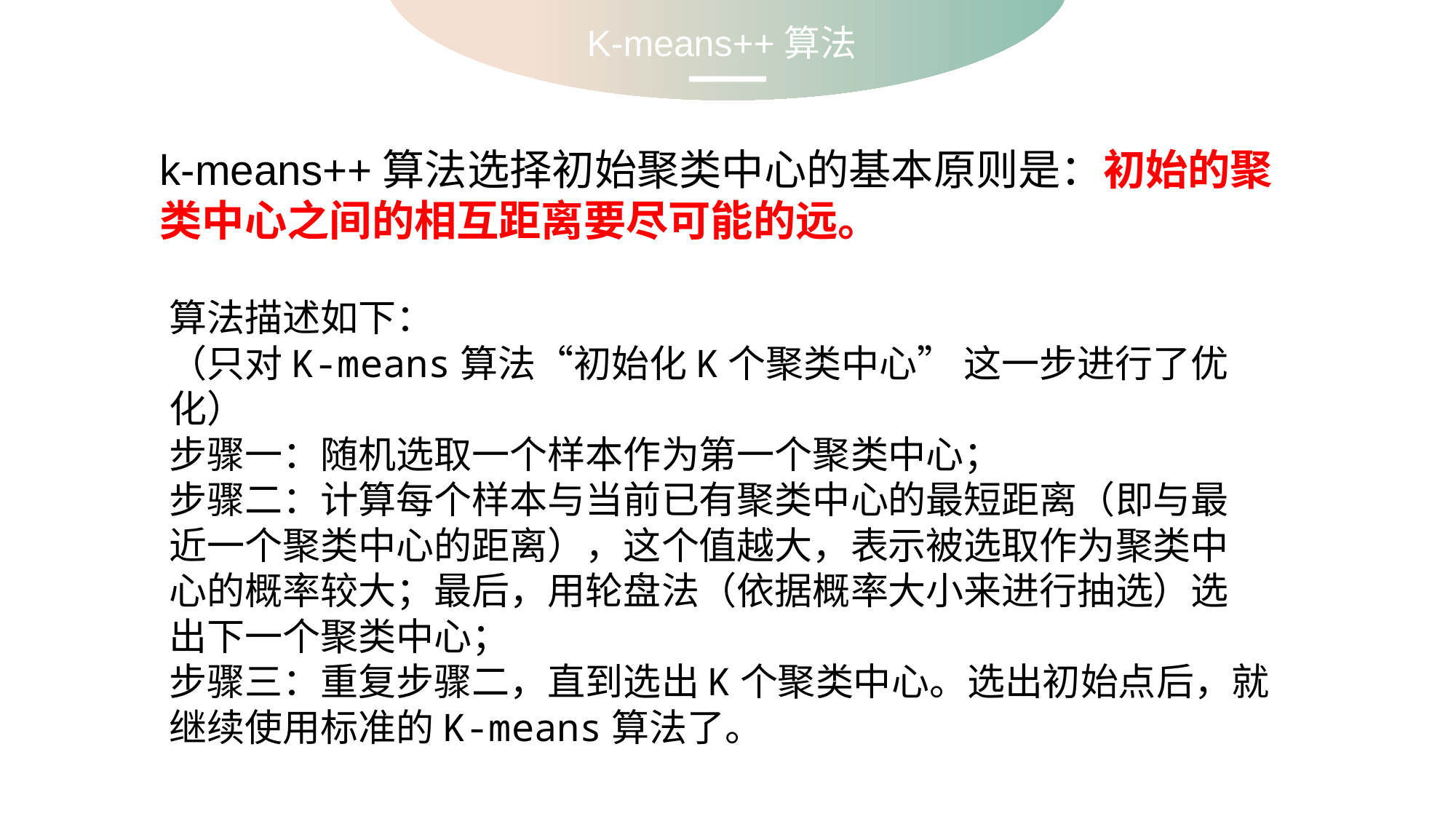

K-means++算法

k-means++算法选择初始聚类中心的基本原则是：初始的聚类中心之间的相互距离要尽可能的远。
算法描述如下：
（只对K-means算法“初始化K个聚类中心” 这一步进行了优化）
步骤一：随机选取一个样本作为第一个聚类中心；
步骤二：计算每个样本与当前已有聚类中心的最短距离（即与最
近一个聚类中心的距离），这个值越大，表示被选取作为聚类中
心的概率较大；最后，用轮盘法（依据概率大小来进行抽选）选
出下一个聚类中心；
步骤三：重复步骤二，直到选出K个聚类中心。选出初始点后，就
继续使用标准的K-means算法了。